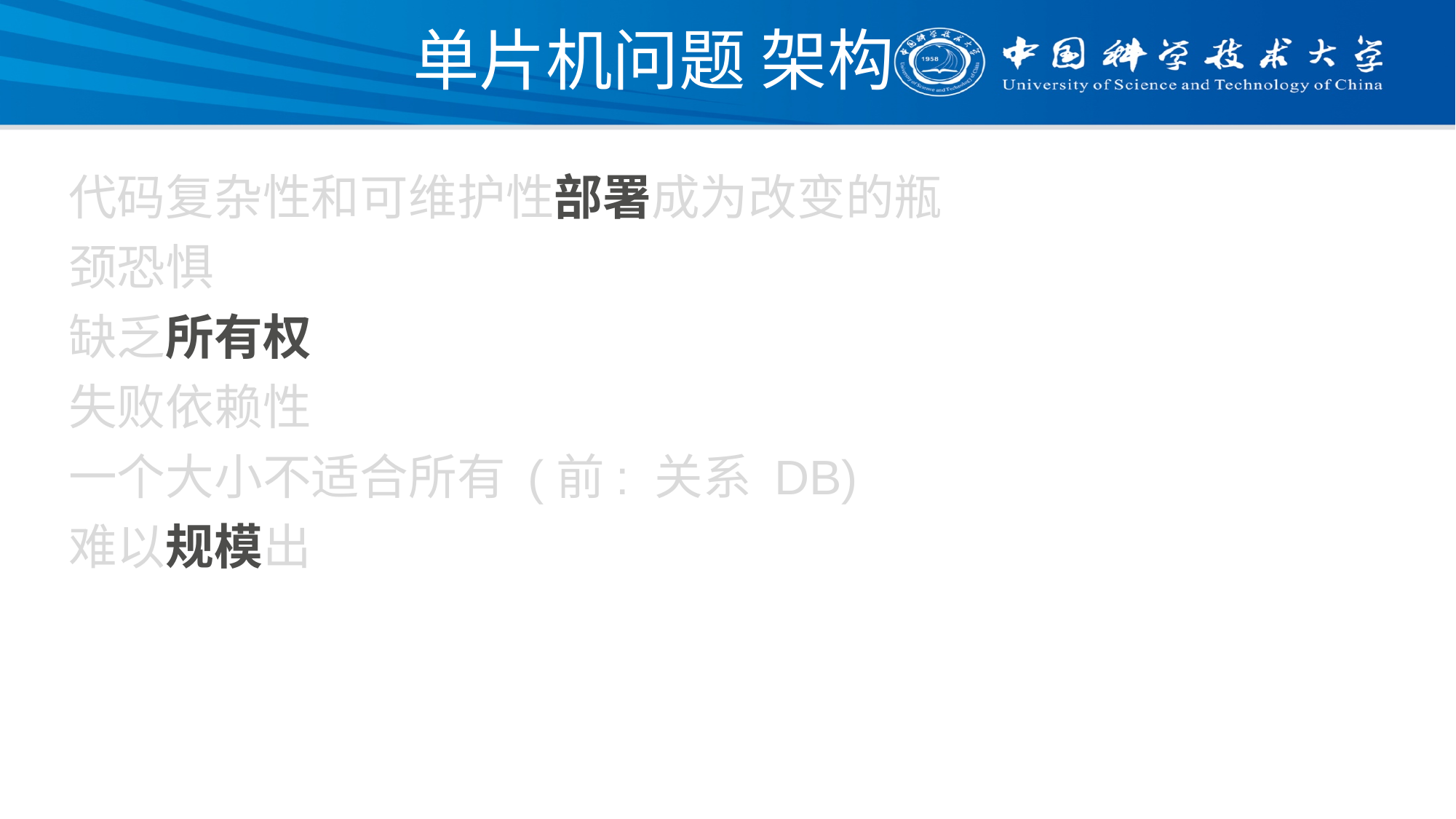

# 单片机问题 架构
代码复杂性和可维护性部署成为改变的瓶颈恐惧
缺乏所有权
失败依赖性
一个大小不适合所有 (前: 关系 DB)
难以规模出